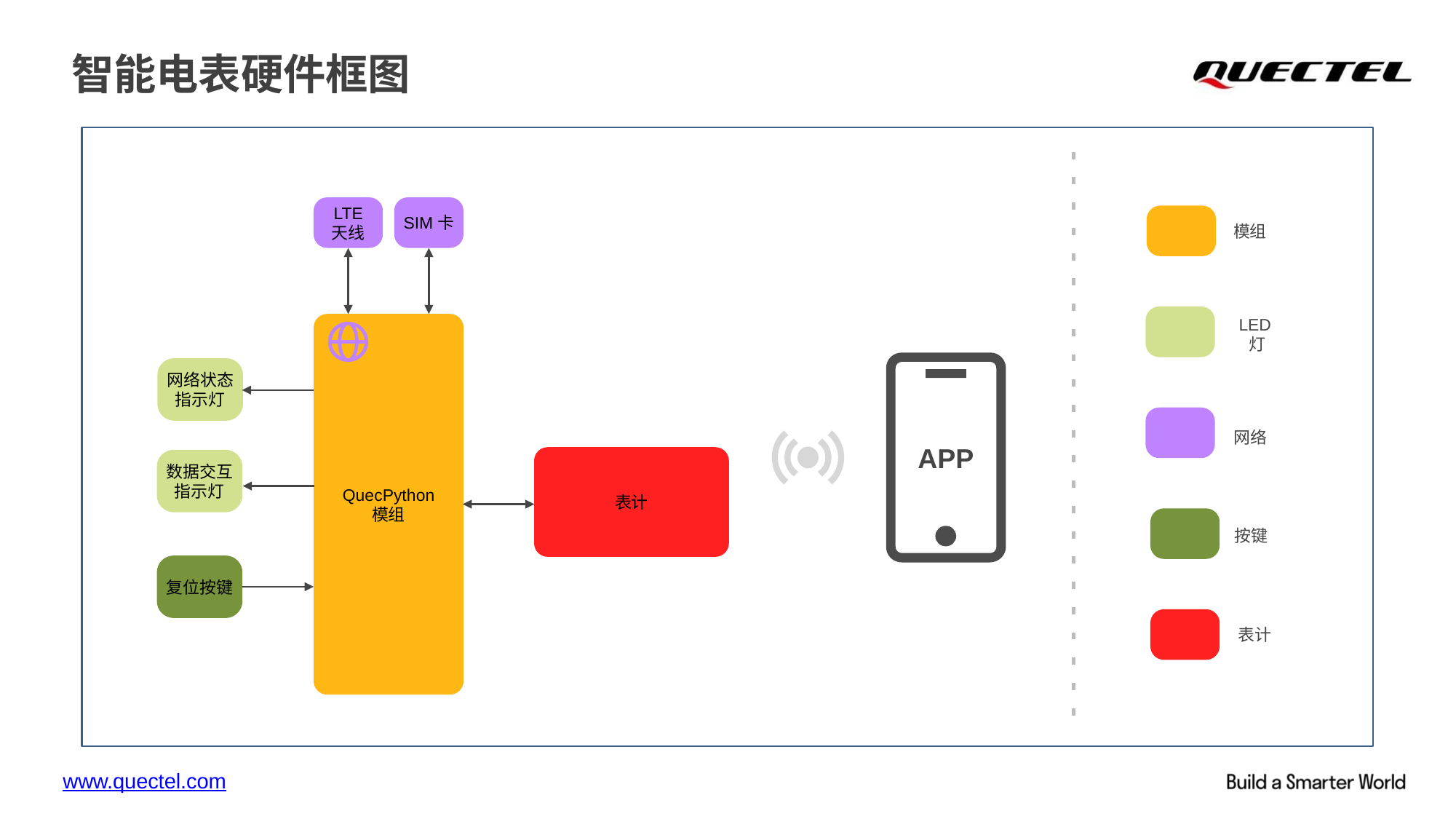

智能电表硬件框图

LTE
天线
SIM卡

模组

LED灯
QuecPython
模组

网络状态指示灯

网络

APP

表计
数据交互指示灯

按键
复位按键

表计
www.quectel.com